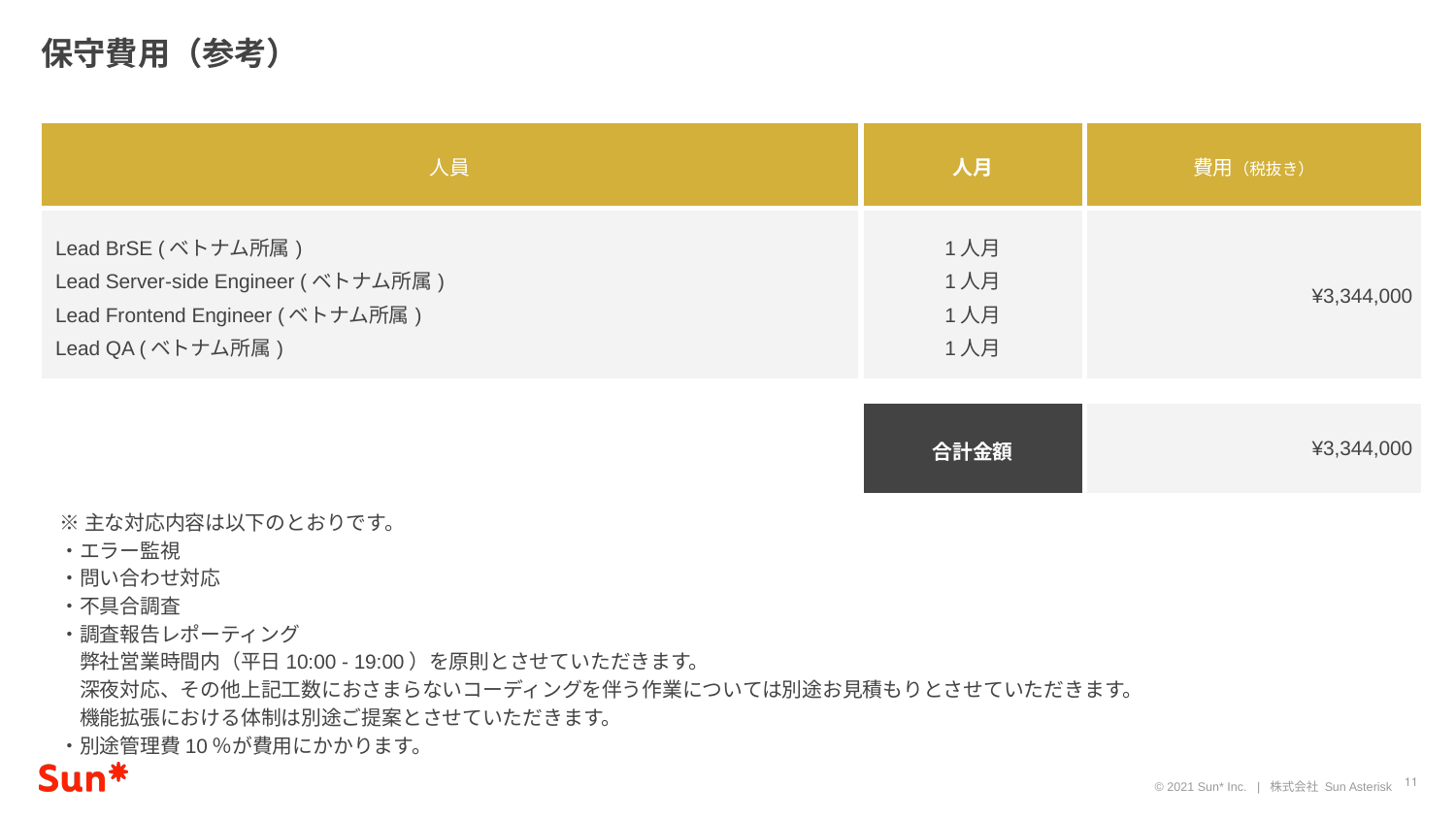

保守費用（参考）
| 人員 | 人月 | 費用（税抜き） |
| --- | --- | --- |
| Lead BrSE (ベトナム所属) Lead Server-side Engineer (ベトナム所属) Lead Frontend Engineer (ベトナム所属) Lead QA (ベトナム所属) | 1人月 1人月 1人月 1人月 | ¥3,344,000 |
|  |  |  |
|  | 合計金額 | ¥3,344,000 |
※主な対応内容は以下のとおりです。
・エラー監視
・問い合わせ対応
・不具合調査
・調査報告レポーティング
　弊社営業時間内（平日10:00 - 19:00）を原則とさせていただきます。
　深夜対応、その他上記工数におさまらないコーディングを伴う作業については別途お見積もりとさせていただきます。
　機能拡張における体制は別途ご提案とさせていただきます。
・別途管理費10％が費用にかかります。